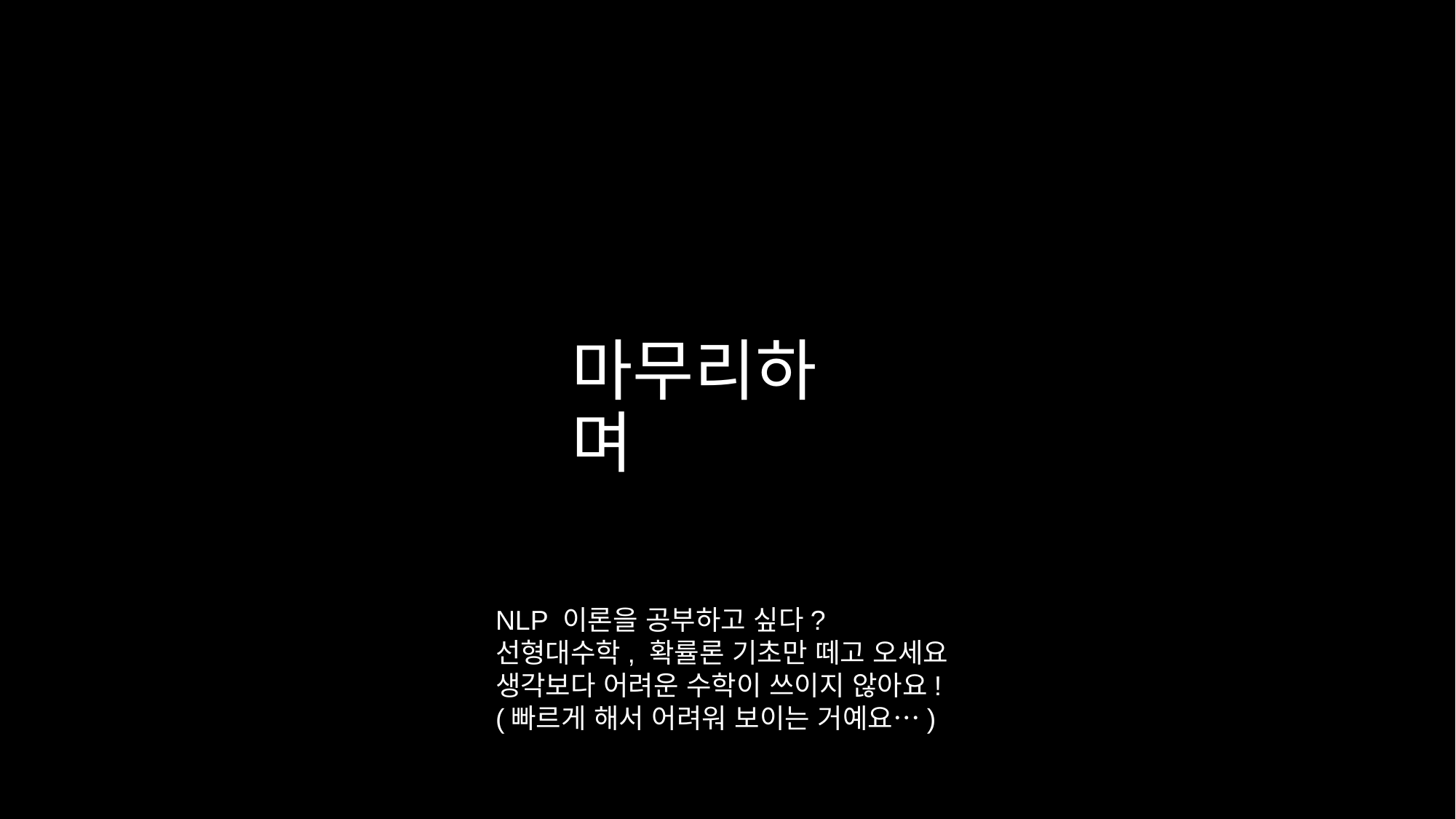

# 마무리하며
NLP 이론을 공부하고 싶다?
선형대수학, 확률론 기초만 떼고 오세요
생각보다 어려운 수학이 쓰이지 않아요!
(빠르게 해서 어려워 보이는 거예요…)